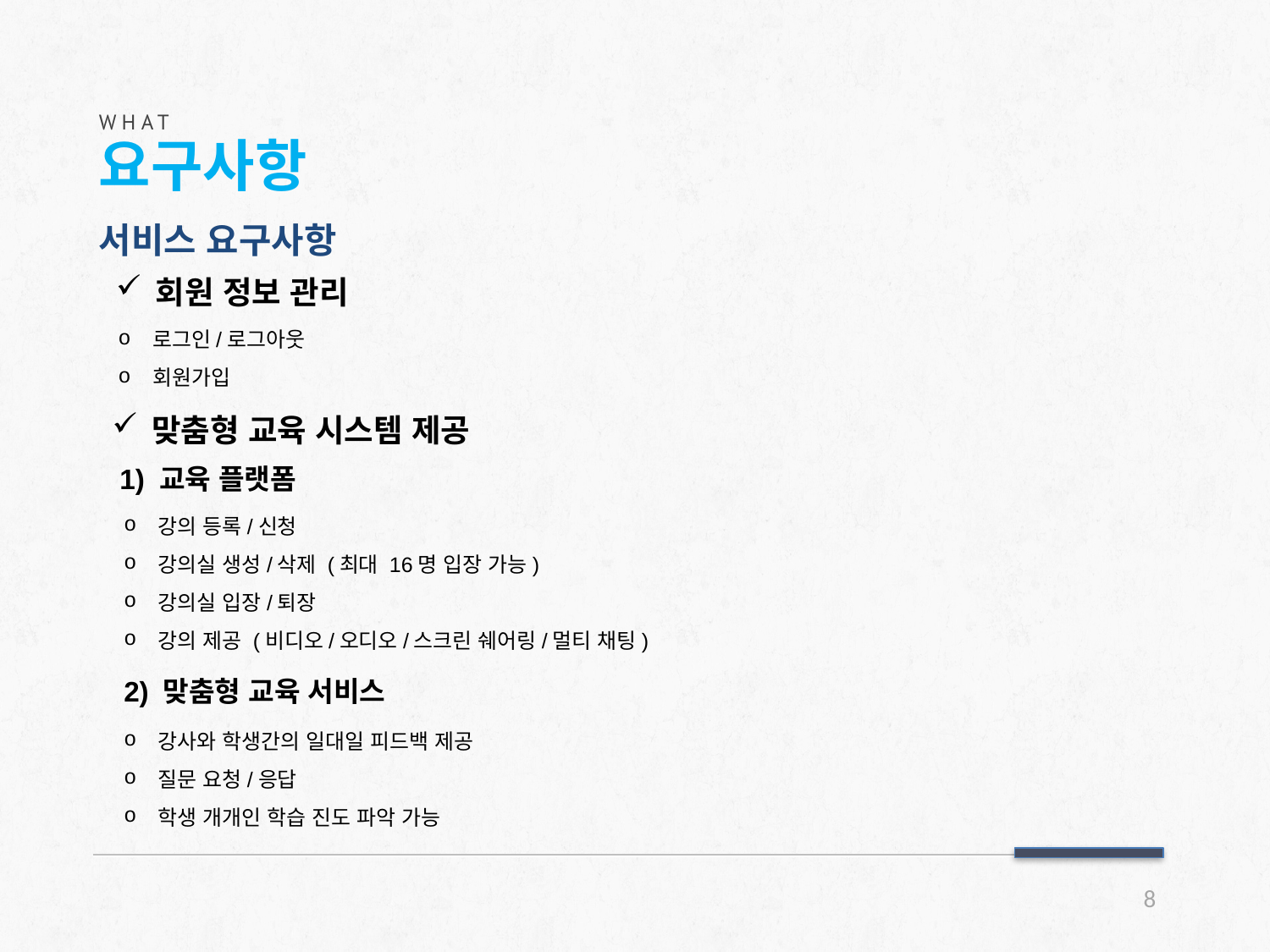

WHAT
요구사항
#
서비스 요구사항
회원 정보 관리
로그인/로그아웃
회원가입
맞춤형 교육 시스템 제공
강의 등록/신청
강의실 생성/삭제 (최대 16명 입장 가능)
강의실 입장/퇴장
강의 제공 (비디오/오디오/스크린 쉐어링/멀티 채팅)

1) 교육 플랫폼
2) 맞춤형 교육 서비스
강사와 학생간의 일대일 피드백 제공
질문 요청/응답
학생 개개인 학습 진도 파악 가능

8